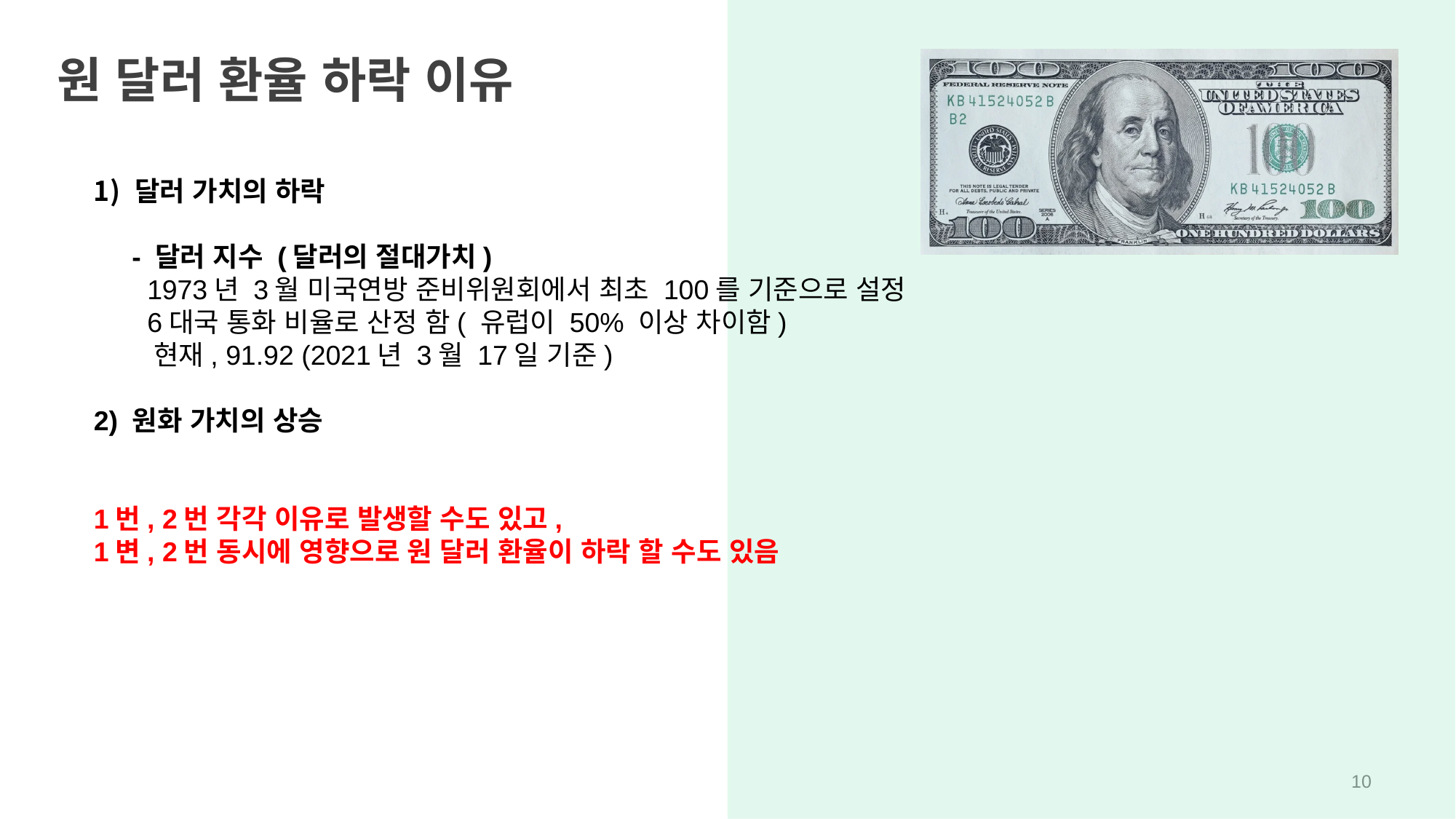

원 달러 환율 하락 이유
달러 가치의 하락

     - 달러 지수 (달러의 절대가치)
       1973년 3월 미국연방 준비위원회에서 최초 100를 기준으로 설정
       6대국 통화 비율로 산정 함( 유럽이 50% 이상 차이함)
       현재, 91.92 (2021년 3월 17일 기준)

2) 원화 가치의 상승

1번, 2번 각각 이유로 발생할 수도 있고,
1변, 2번 동시에 영향으로 원 달러 환율이 하락 할 수도 있음

10